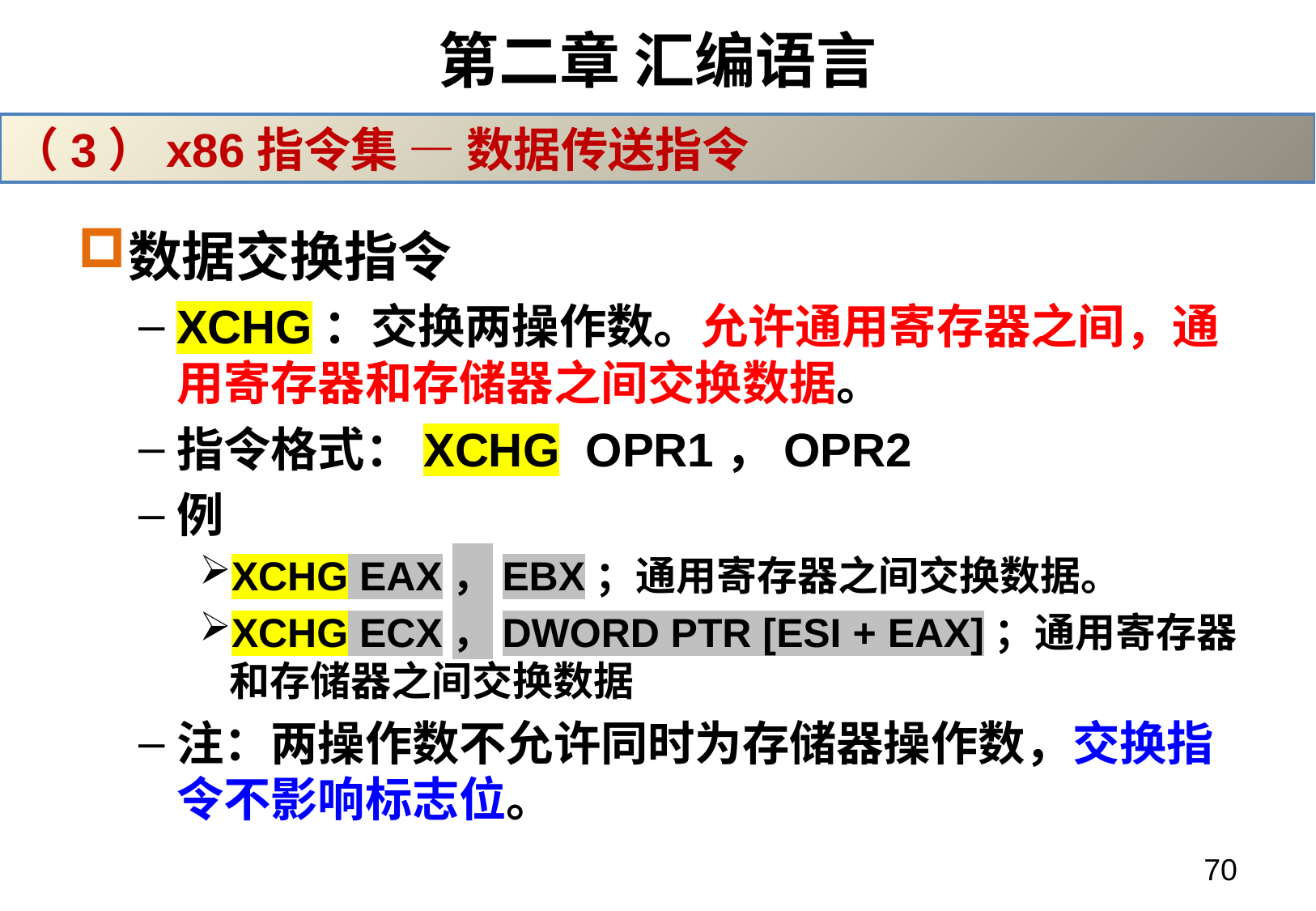

# 第二章 汇编语言
（3）x86指令集 — 数据传送指令
数据交换指令
XCHG：交换两操作数。允许通用寄存器之间，通用寄存器和存储器之间交换数据。
指令格式：XCHG  OPR1，OPR2
例
XCHG EAX，EBX；通用寄存器之间交换数据。
XCHG ECX，DWORD PTR [ESI + EAX]；通用寄存器和存储器之间交换数据
注：两操作数不允许同时为存储器操作数，交换指令不影响标志位。
70